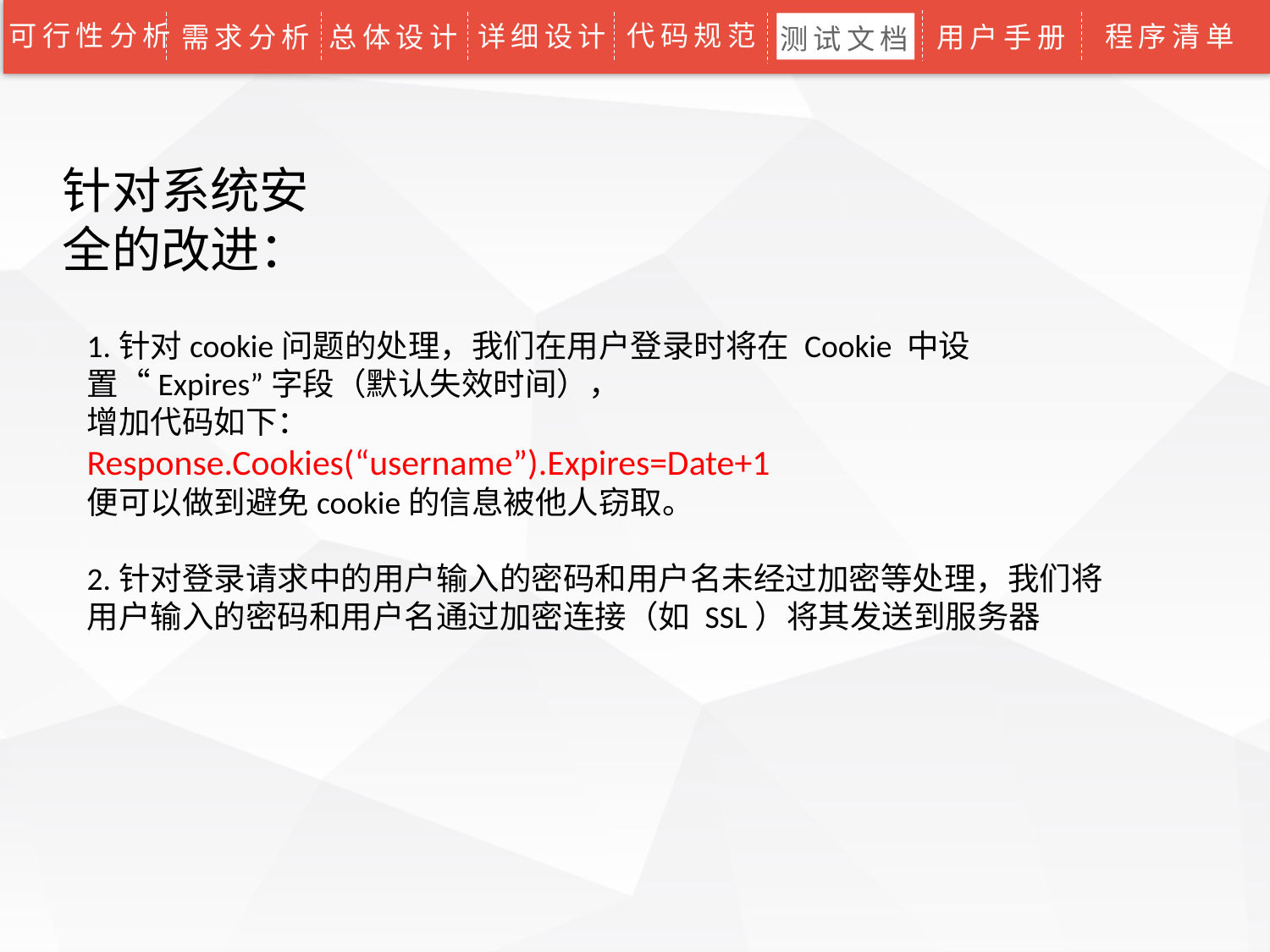

可行性分析
代码规范
详细设计
程序清单

需求分析
总体设计
用户手册
测试文档
针对系统安全的改进：
1.针对cookie问题的处理，我们在用户登录时将在 Cookie 中设置“Expires”字段（默认失效时间），
增加代码如下：
Response.Cookies(“username”).Expires=Date+1
便可以做到避免cookie的信息被他人窃取。

2.针对登录请求中的用户输入的密码和用户名未经过加密等处理，我们将用户输入的密码和用户名通过加密连接（如 SSL）将其发送到服务器